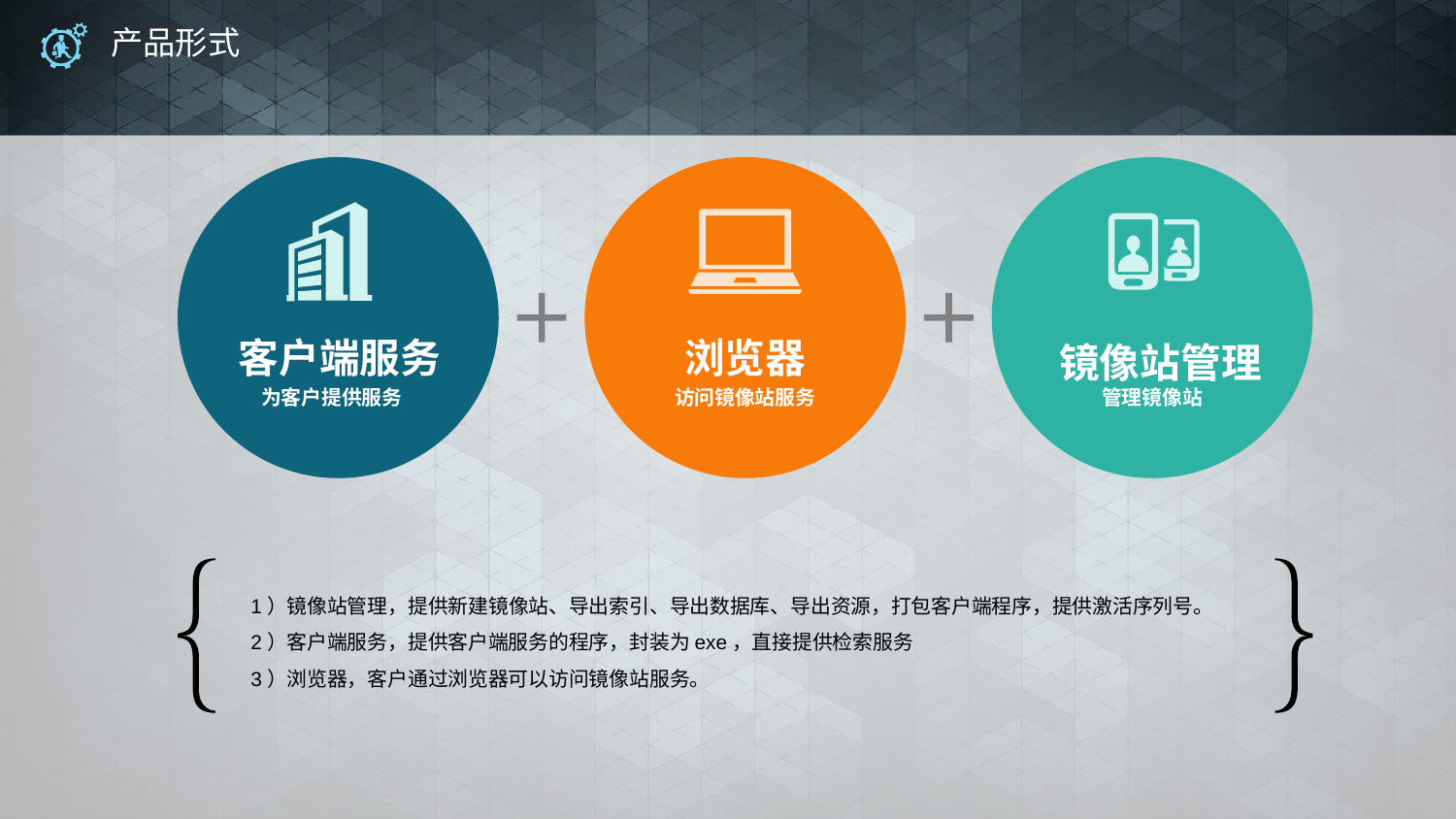

# 产品形式

客户端服务
浏览器
镜像站管理
为客户提供服务
访问镜像站服务
管理镜像站

1）镜像站管理，提供新建镜像站、导出索引、导出数据库、导出资源，打包客户端程序，提供激活序列号。
2）客户端服务，提供客户端服务的程序，封装为exe，直接提供检索服务
3）浏览器，客户通过浏览器可以访问镜像站服务。